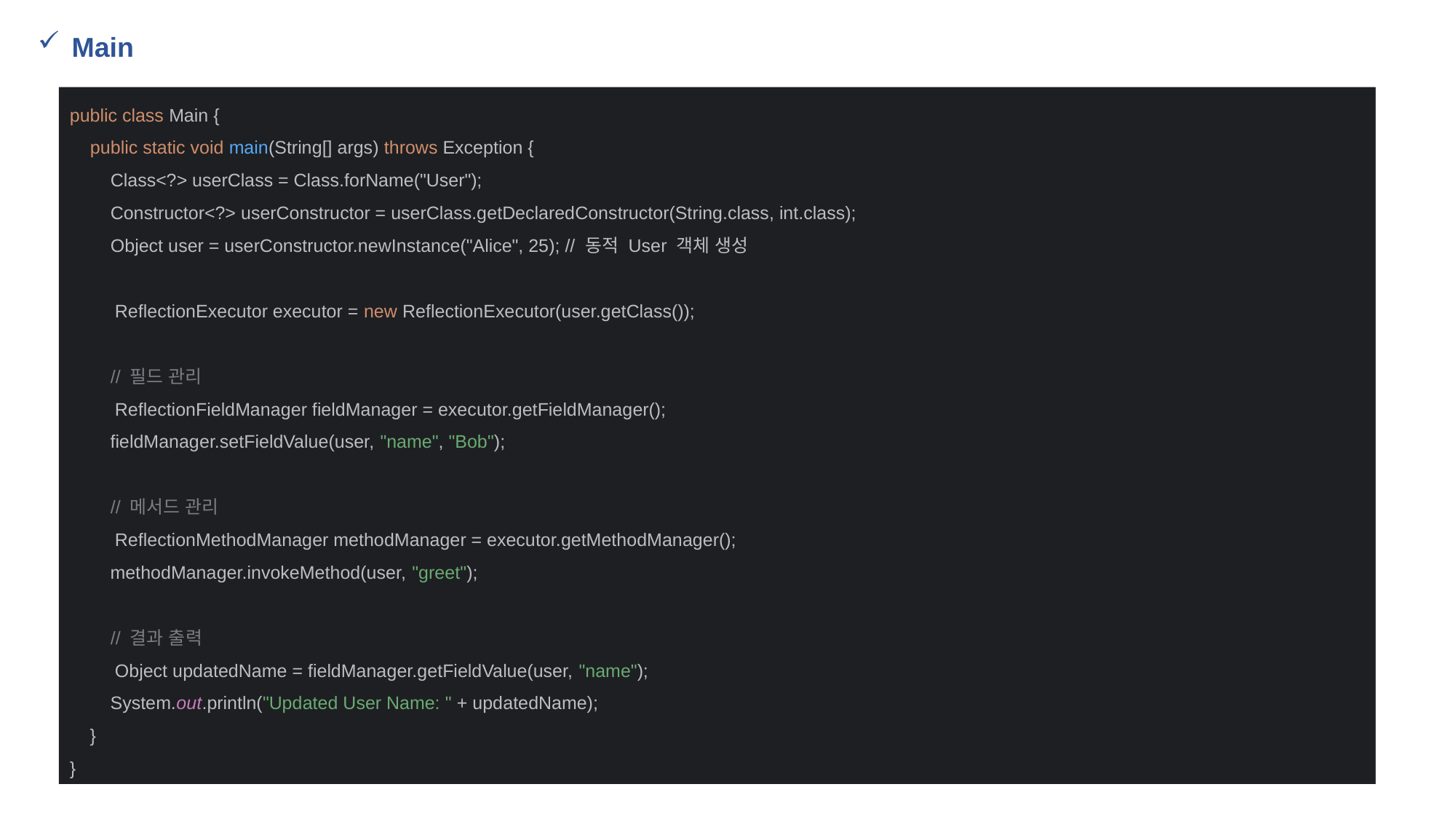

Main
public class Main {
    public static void main(String[] args) throws Exception {
        Class<?> userClass = Class.forName("User");
        Constructor<?> userConstructor = userClass.getDeclaredConstructor(String.class, int.class);
        Object user = userConstructor.newInstance("Alice", 25); // 동적 User 객체 생성
        ReflectionExecutor executor = new ReflectionExecutor(user.getClass());
        // 필드 관리
        ReflectionFieldManager fieldManager = executor.getFieldManager();
        fieldManager.setFieldValue(user, "name", "Bob");
        // 메서드 관리
        ReflectionMethodManager methodManager = executor.getMethodManager();
        methodManager.invokeMethod(user, "greet");
        // 결과 출력
        Object updatedName = fieldManager.getFieldValue(user, "name");
        System.out.println("Updated User Name: " + updatedName);
    }
}